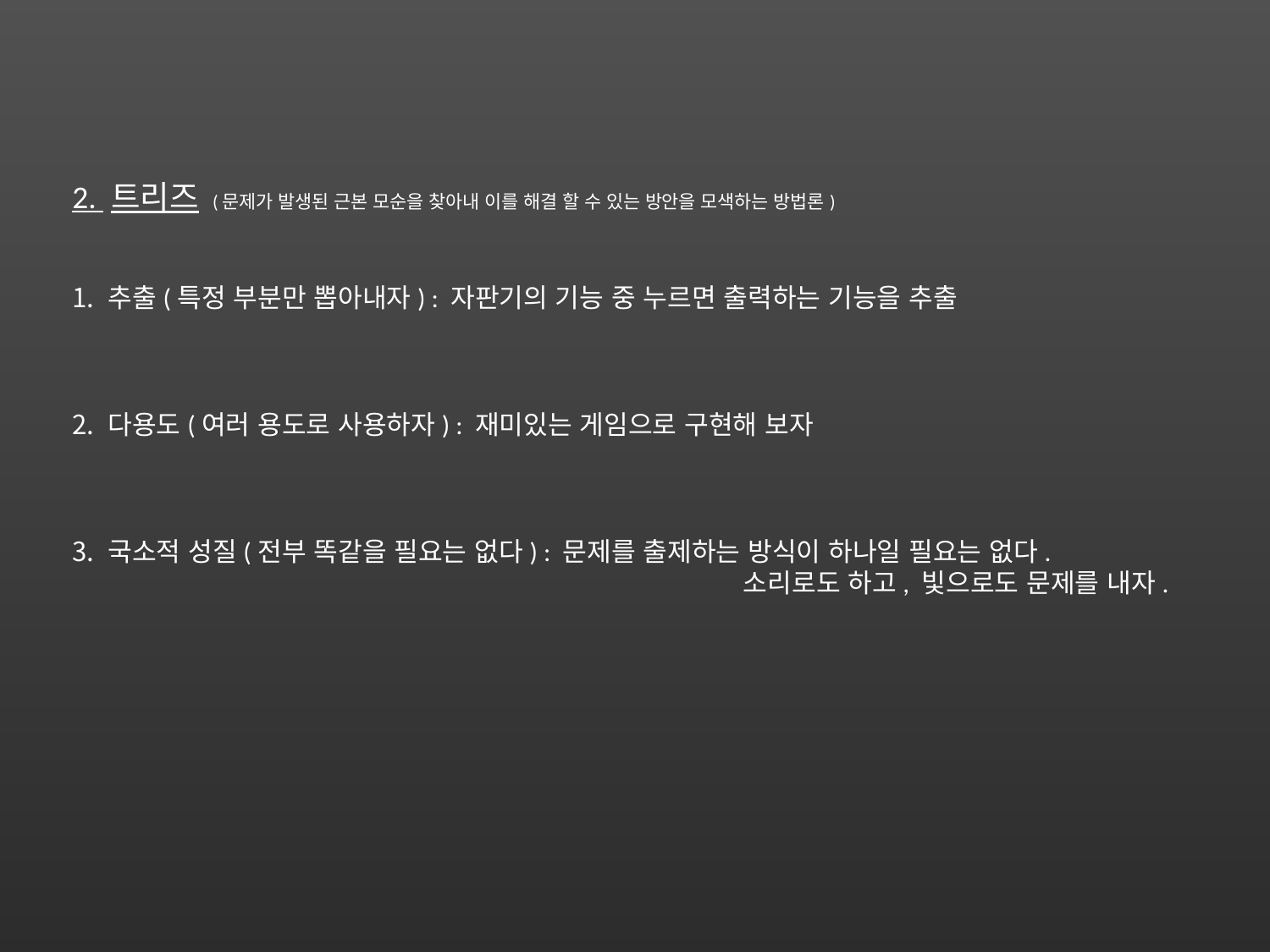

2. 트리즈 (문제가 발생된 근본 모순을 찾아내 이를 해결 할 수 있는 방안을 모색하는 방법론)

추출(특정 부분만 뽑아내자) : 자판기의 기능 중 누르면 출력하는 기능을 추출

다용도(여러 용도로 사용하자) : 재미있는 게임으로 구현해 보자

국소적 성질(전부 똑같을 필요는 없다) : 문제를 출제하는 방식이 하나일 필요는 없다.
					    소리로도 하고, 빛으로도 문제를 내자.